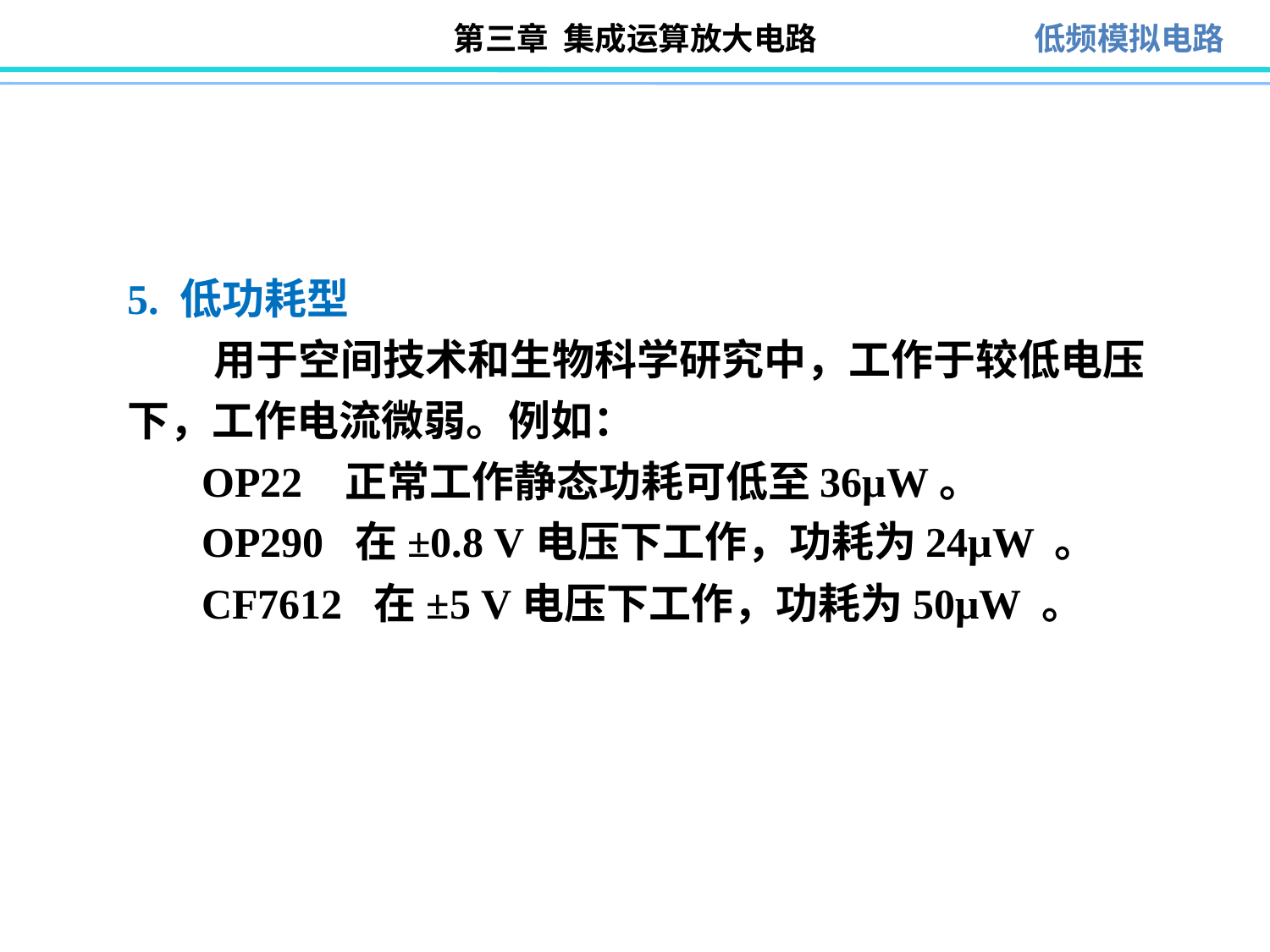

5. 低功耗型
        用于空间技术和生物科学研究中，工作于较低电压下，工作电流微弱。例如：
       OP22   正常工作静态功耗可低至36μW。
       OP290  在±0.8 V电压下工作，功耗为24μW 。
       CF7612  在±5 V电压下工作，功耗为50μW 。
107